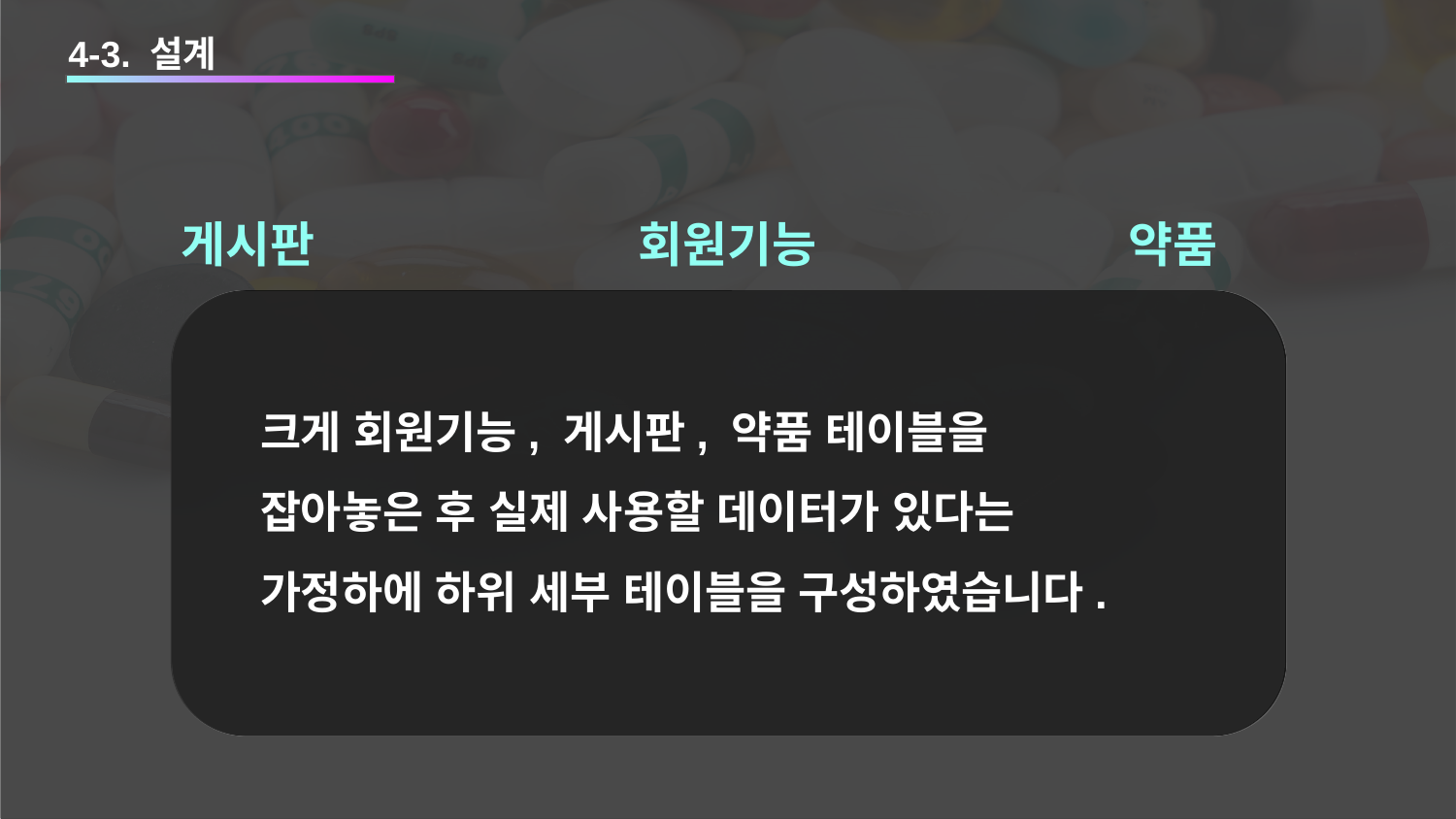

4-3. 설계

게시판
회원기능
약품
크게 회원기능, 게시판, 약품 테이블을
잡아놓은 후 실제 사용할 데이터가 있다는
가정하에 하위 세부 테이블을 구성하였습니다.